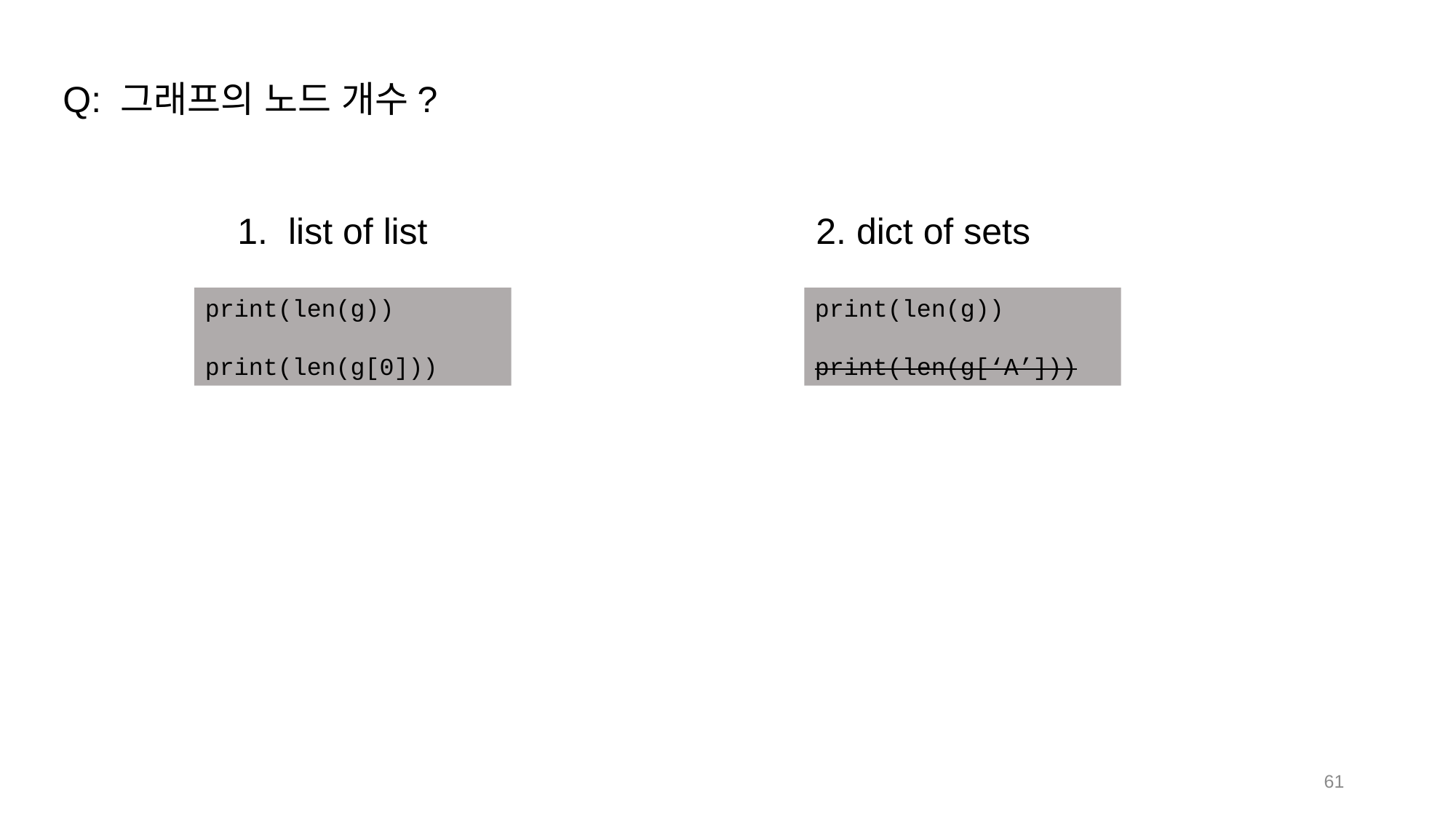

Q: 그래프의 노드 개수?
1.  list of list
2. dict of sets
print(len(g))

print(len(g[0]))
print(len(g))

print(len(g[‘A’]))
61